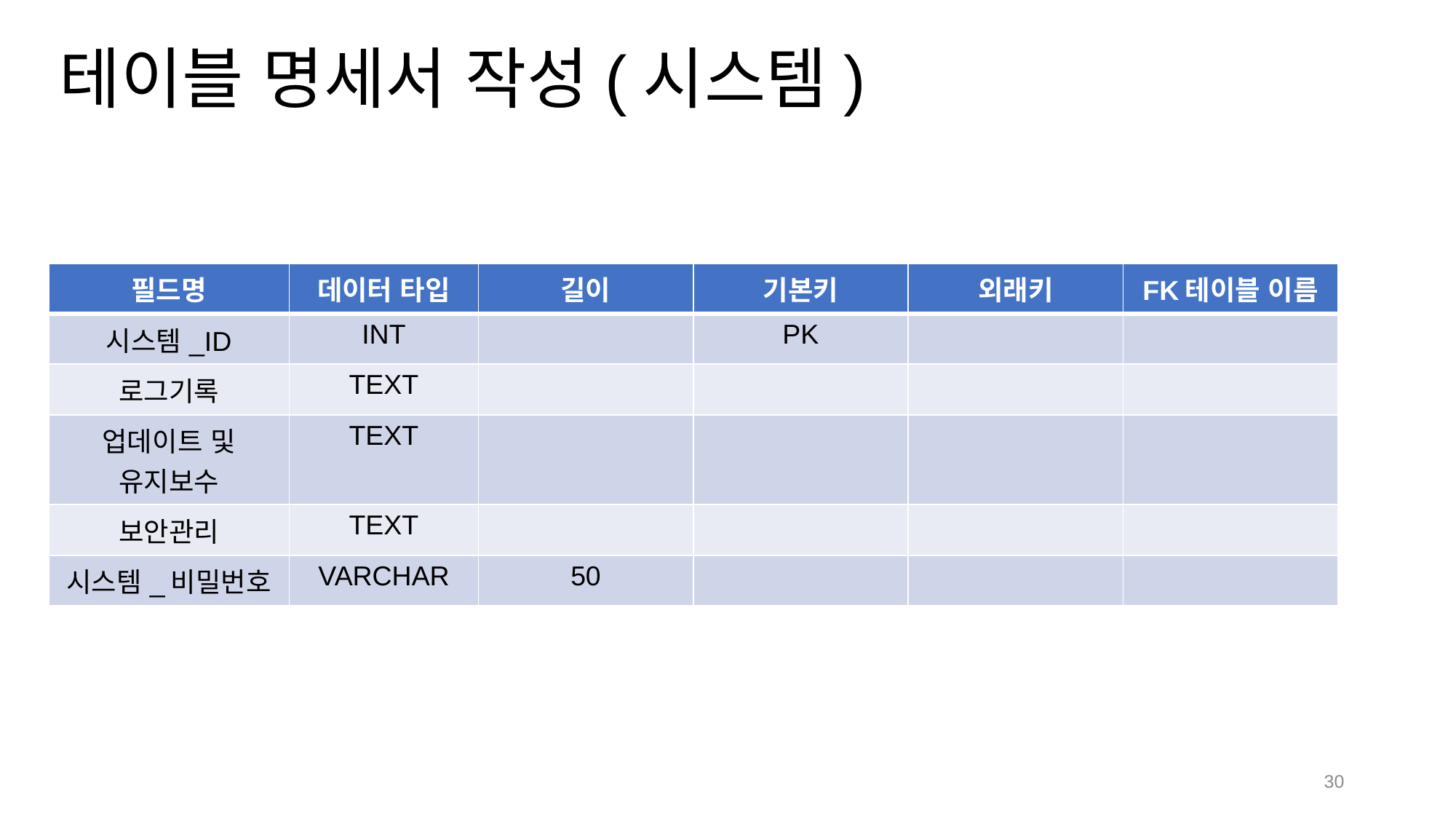

# 테이블 명세서 작성(시스템)
| 필드명 | 데이터 타입 | 길이 | 기본키 | 외래키 | FK테이블 이름 |
| --- | --- | --- | --- | --- | --- |
| 시스템\_ID | INT |  | PK |  |  |
| 로그기록 | TEXT |  |  |  |  |
| 업데이트 및 유지보수 | TEXT |  |  |  |  |
| 보안관리 | TEXT |  |  |  |  |
| 시스템\_비밀번호 | VARCHAR | 50 |  |  |  |
30